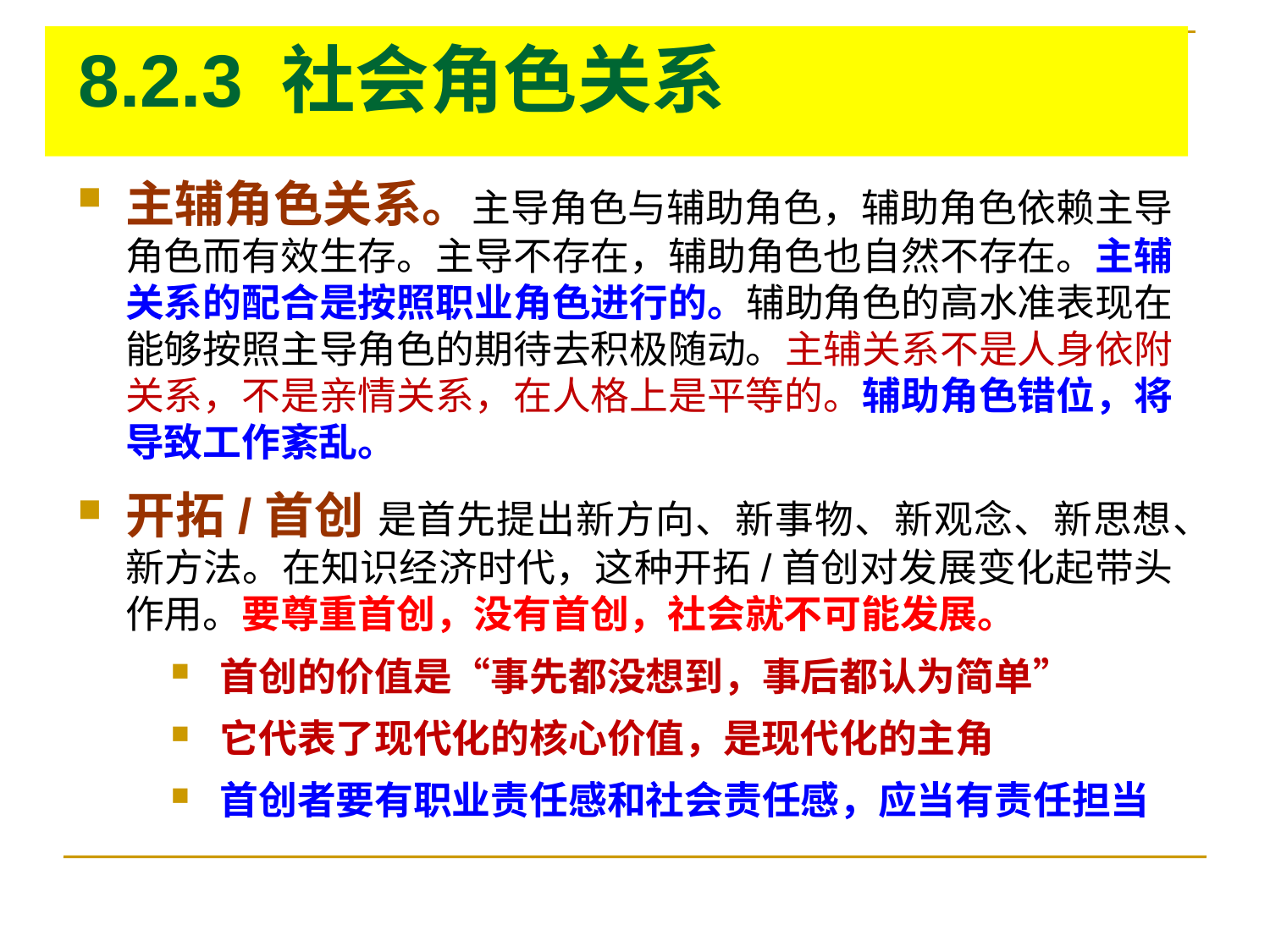

# 8.2.3 社会角色关系
主辅角色关系。主导角色与辅助角色，辅助角色依赖主导角色而有效生存。主导不存在，辅助角色也自然不存在。主辅关系的配合是按照职业角色进行的。辅助角色的高水准表现在能够按照主导角色的期待去积极随动。主辅关系不是人身依附关系，不是亲情关系，在人格上是平等的。辅助角色错位，将导致工作紊乱。
开拓/首创 是首先提出新方向、新事物、新观念、新思想、新方法。在知识经济时代，这种开拓/首创对发展变化起带头作用。要尊重首创，没有首创，社会就不可能发展。
首创的价值是“事先都没想到，事后都认为简单”
它代表了现代化的核心价值，是现代化的主角
首创者要有职业责任感和社会责任感，应当有责任担当

22